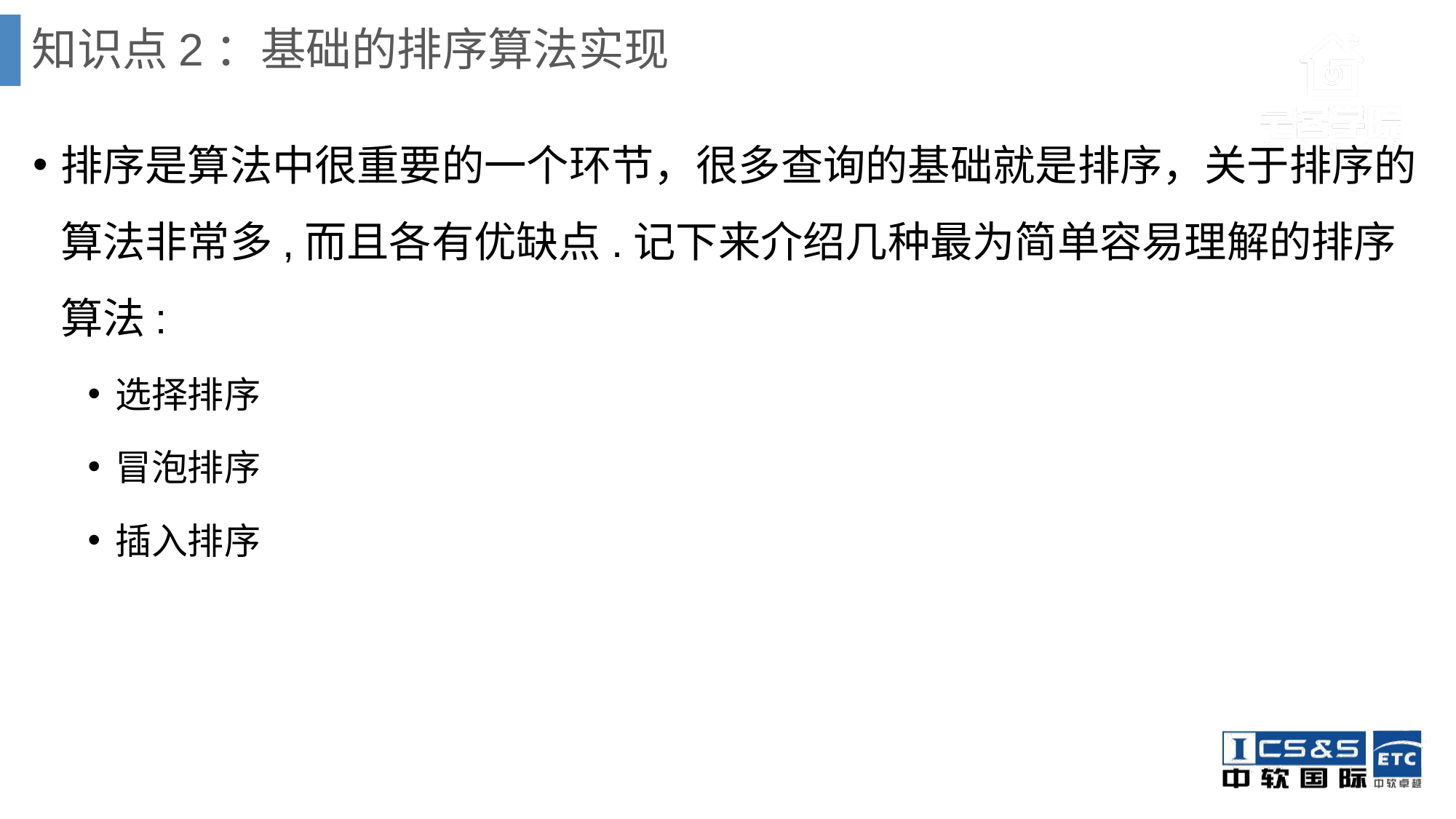

# 知识点2：基础的排序算法实现
排序是算法中很重要的一个环节，很多查询的基础就是排序，关于排序的算法非常多,而且各有优缺点.记下来介绍几种最为简单容易理解的排序算法:
选择排序
冒泡排序
插入排序